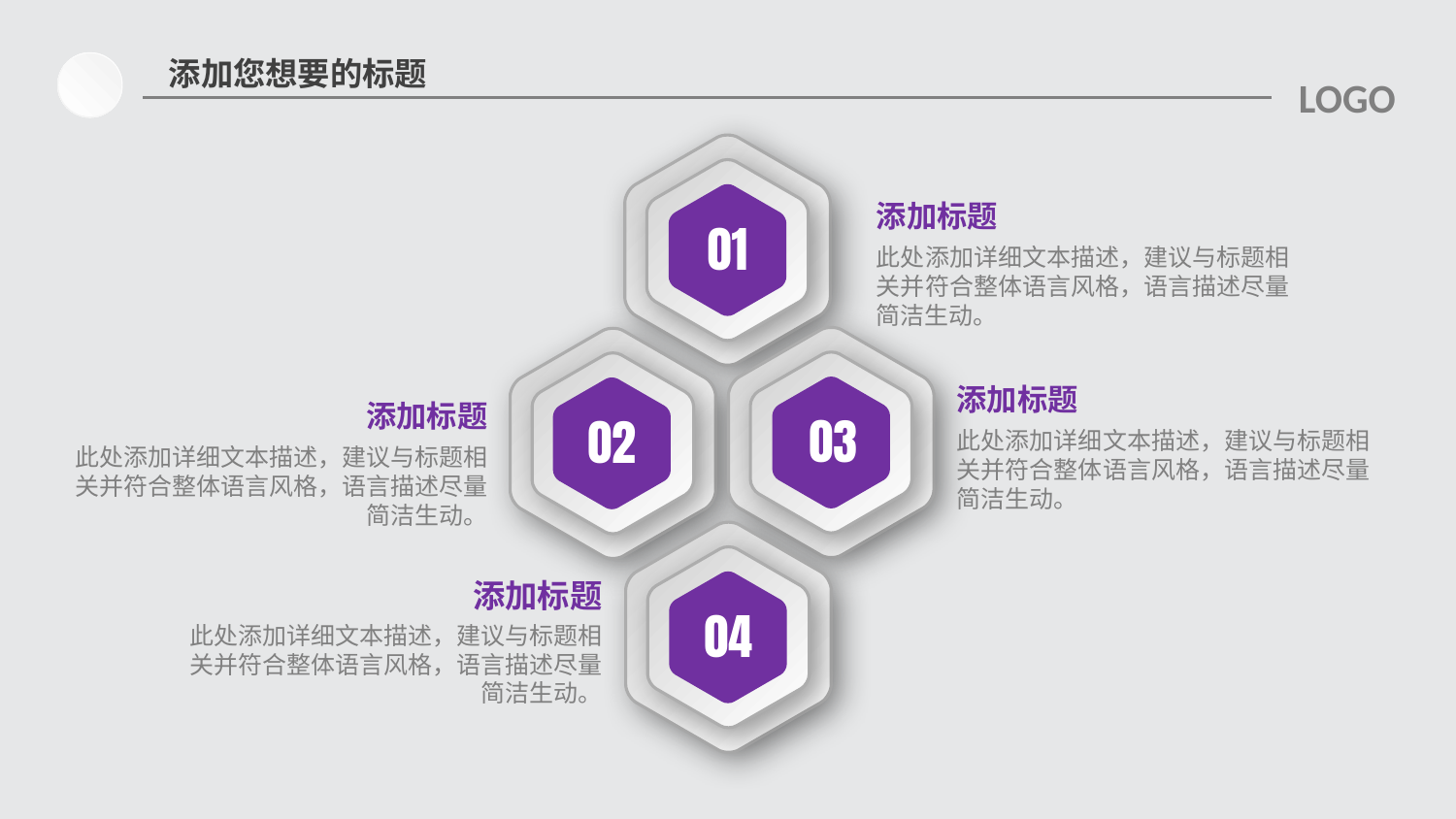

添加您想要的标题

LOGO

01
添加标题
此处添加详细文本描述，建议与标题相关并符合整体语言风格，语言描述尽量简洁生动。

03

02
添加标题
此处添加详细文本描述，建议与标题相关并符合整体语言风格，语言描述尽量简洁生动。
添加标题
此处添加详细文本描述，建议与标题相关并符合整体语言风格，语言描述尽量简洁生动。

04
添加标题
此处添加详细文本描述，建议与标题相关并符合整体语言风格，语言描述尽量简洁生动。